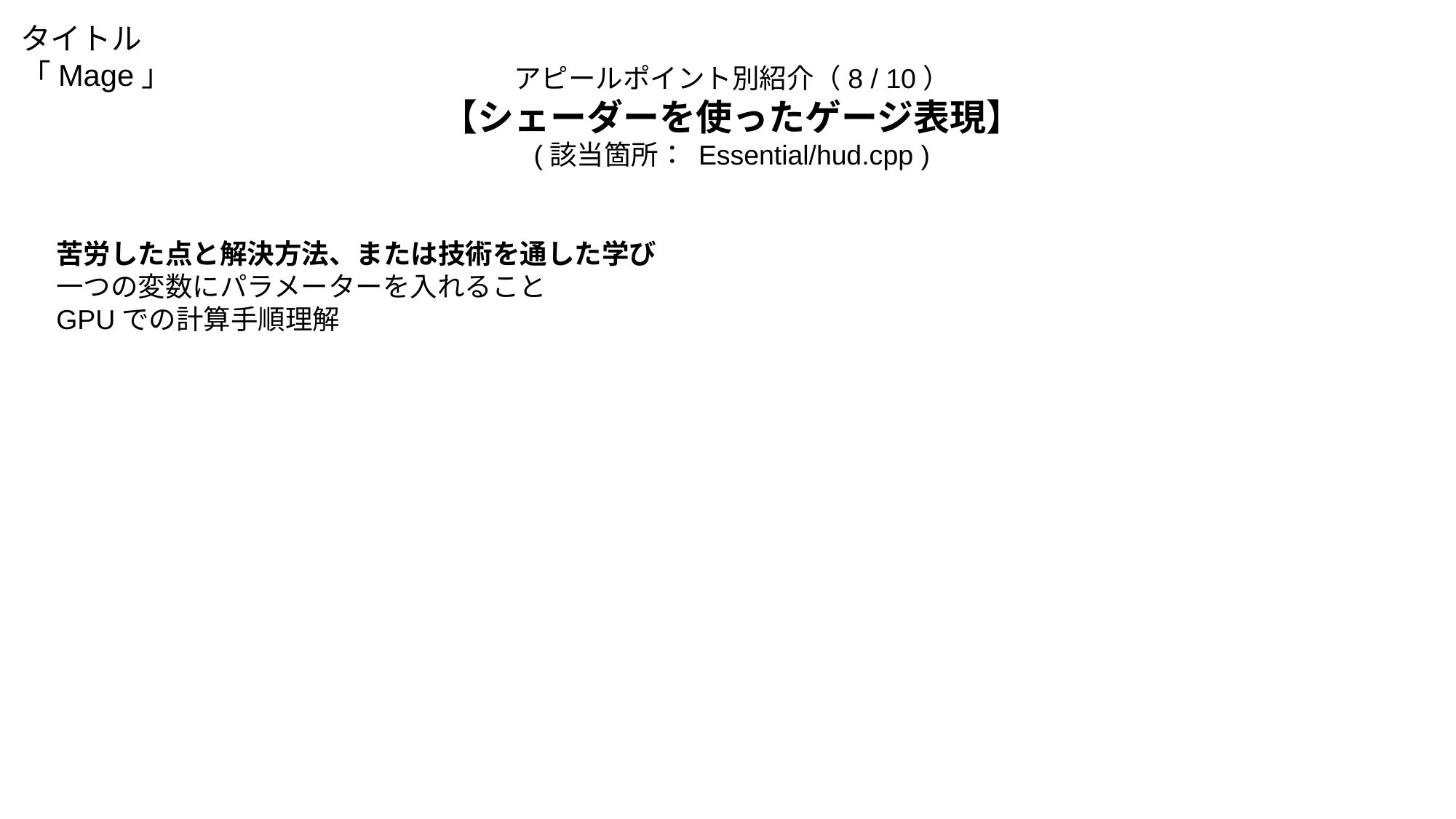

タイトル「Mage」
アピールポイント別紹介（8 / 10）
【シェーダーを使ったゲージ表現】
(該当箇所： Essential/hud.cpp )
苦労した点と解決方法、または技術を通した学び
一つの変数にパラメーターを入れること
GPUでの計算手順理解